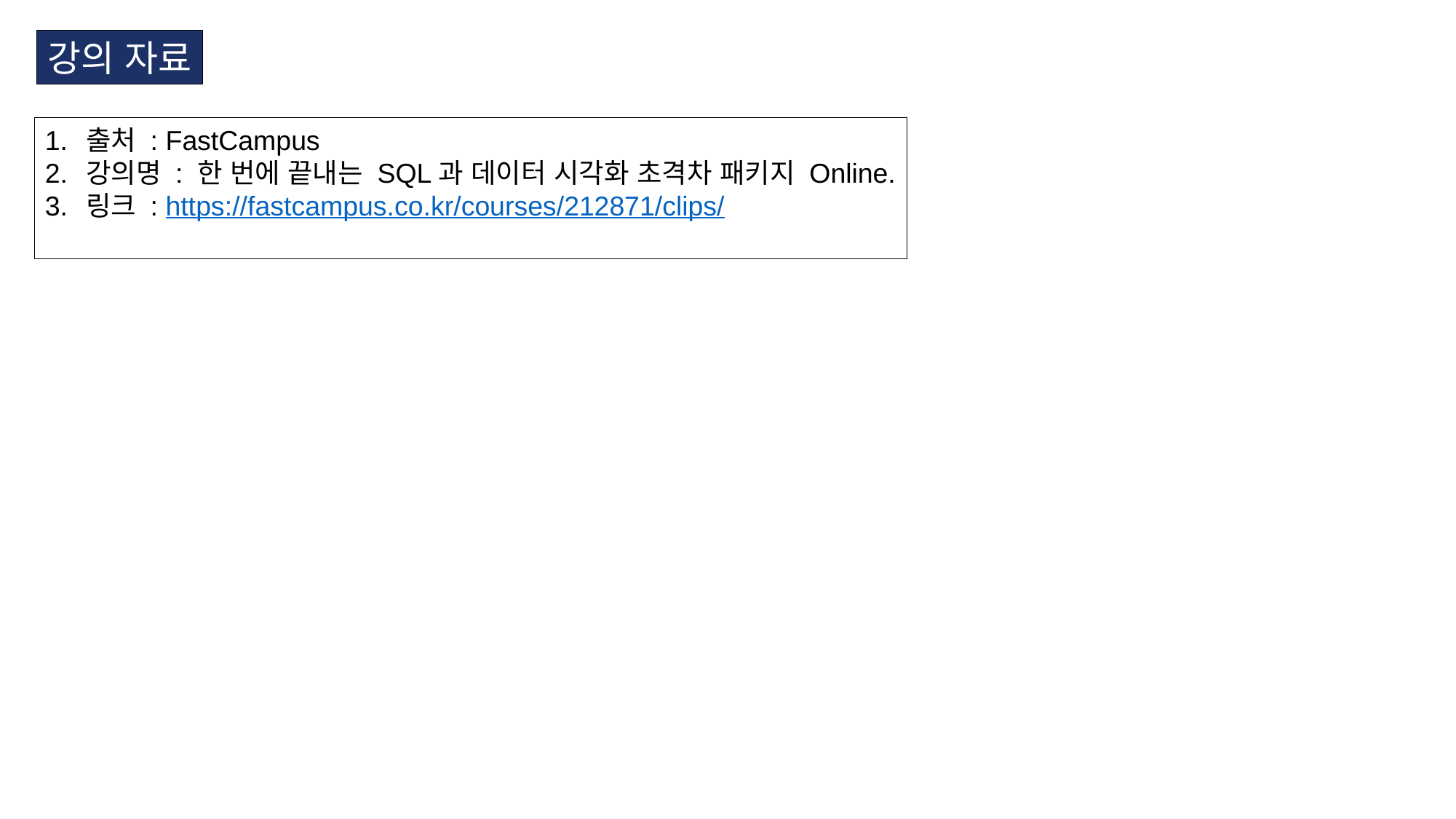

강의 자료
출처 : FastCampus
강의명 : 한 번에 끝내는 SQL과 데이터 시각화 초격차 패키지 Online.
링크 : https://fastcampus.co.kr/courses/212871/clips/